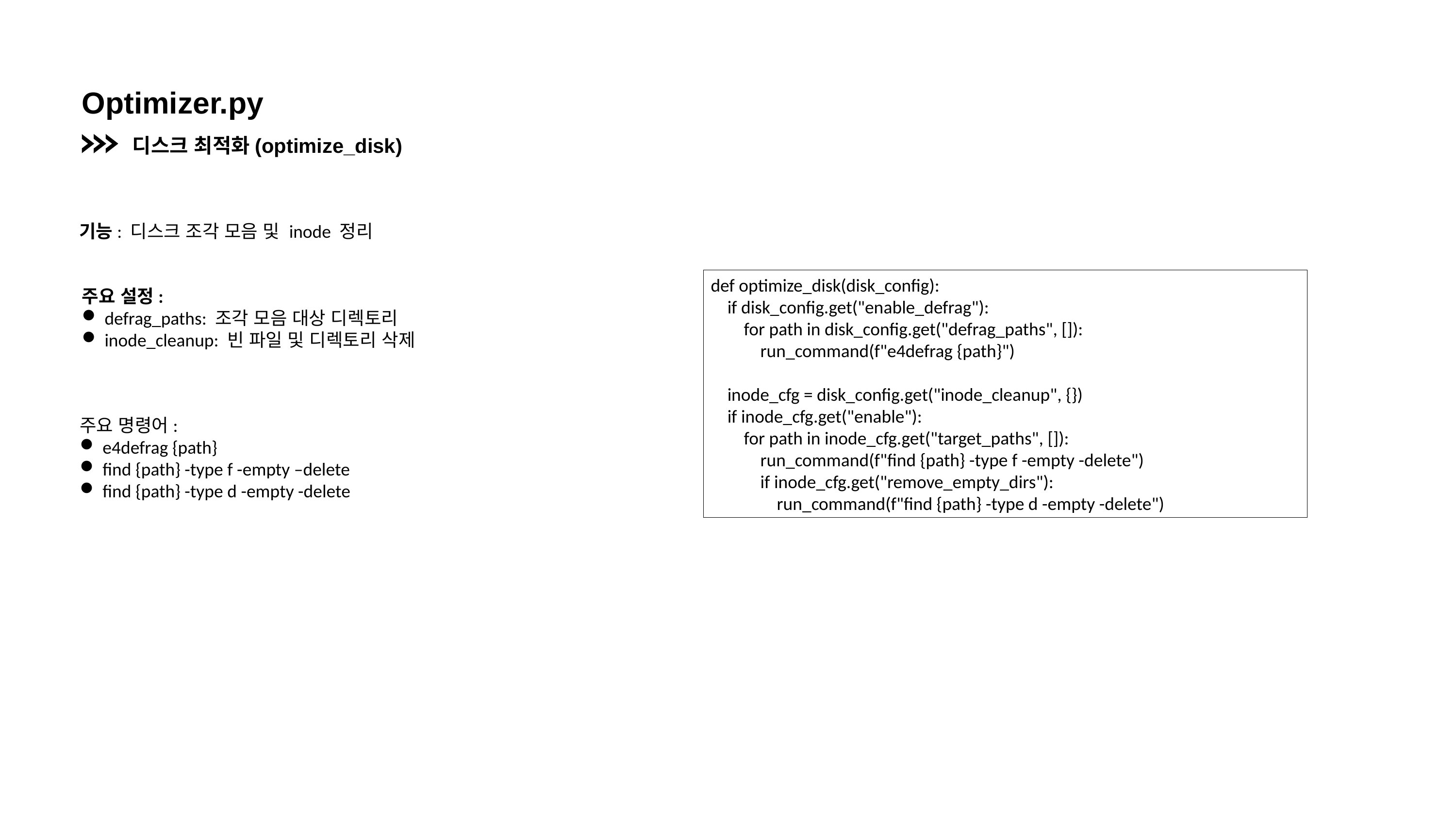

Optimizer.py
디스크 최적화(optimize_disk)

기능: 디스크 조각 모음 및 inode 정리
def optimize_disk(disk_config):
    if disk_config.get("enable_defrag"):
        for path in disk_config.get("defrag_paths", []):
            run_command(f"e4defrag {path}")

    inode_cfg = disk_config.get("inode_cleanup", {})
    if inode_cfg.get("enable"):
        for path in inode_cfg.get("target_paths", []):
            run_command(f"find {path} -type f -empty -delete")
            if inode_cfg.get("remove_empty_dirs"):
                run_command(f"find {path} -type d -empty -delete")
주요 설정:
defrag_paths: 조각 모음 대상 디렉토리
inode_cleanup: 빈 파일 및 디렉토리 삭제
주요 명령어:
e4defrag {path}
find {path} -type f -empty –delete
find {path} -type d -empty -delete